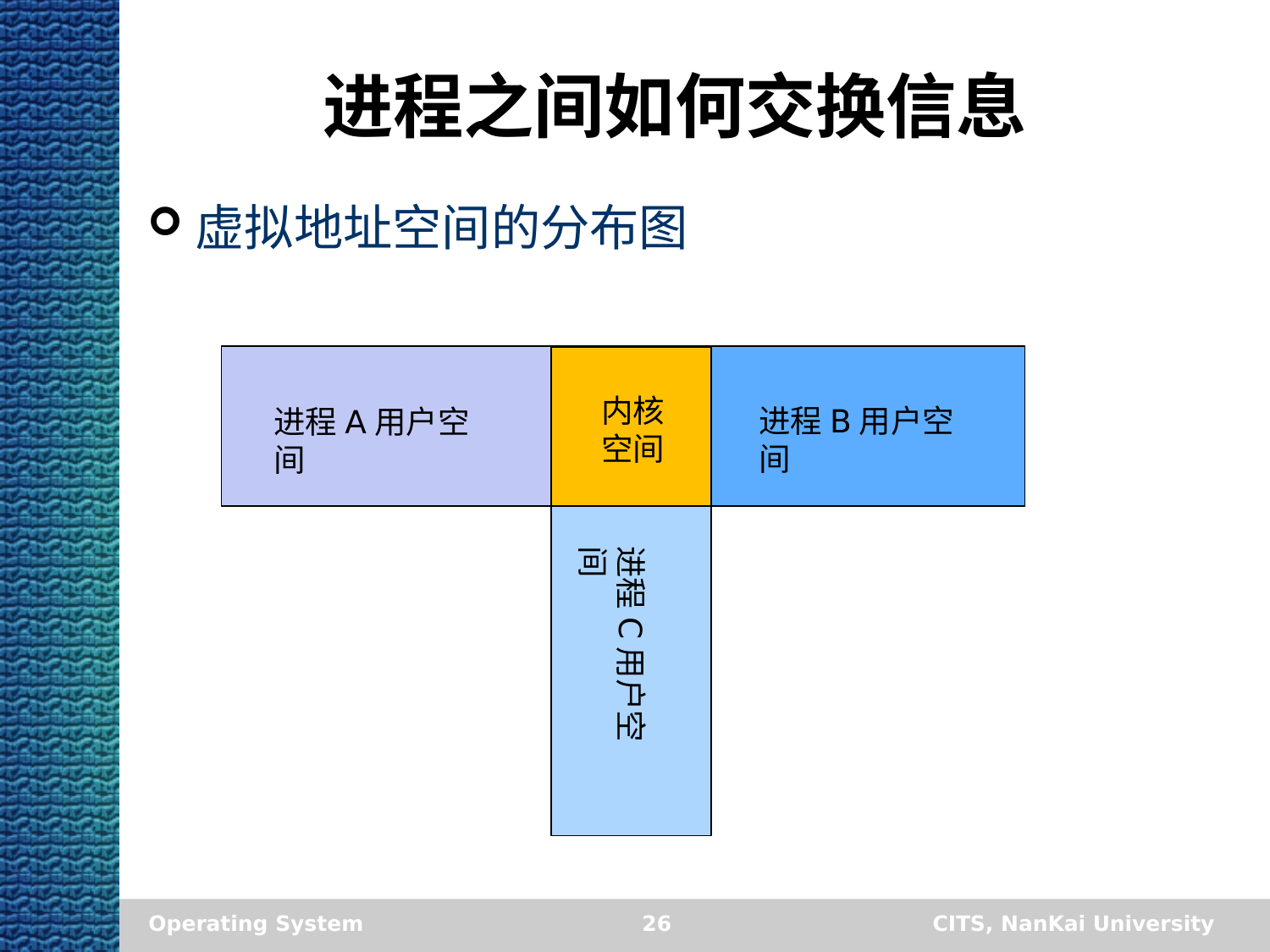

# 进程之间如何交换信息
虚拟地址空间的分布图

内核
空间
进程B用户空间
进程A用户空间

进程C用户空间
Operating System
26
CITS, NanKai University